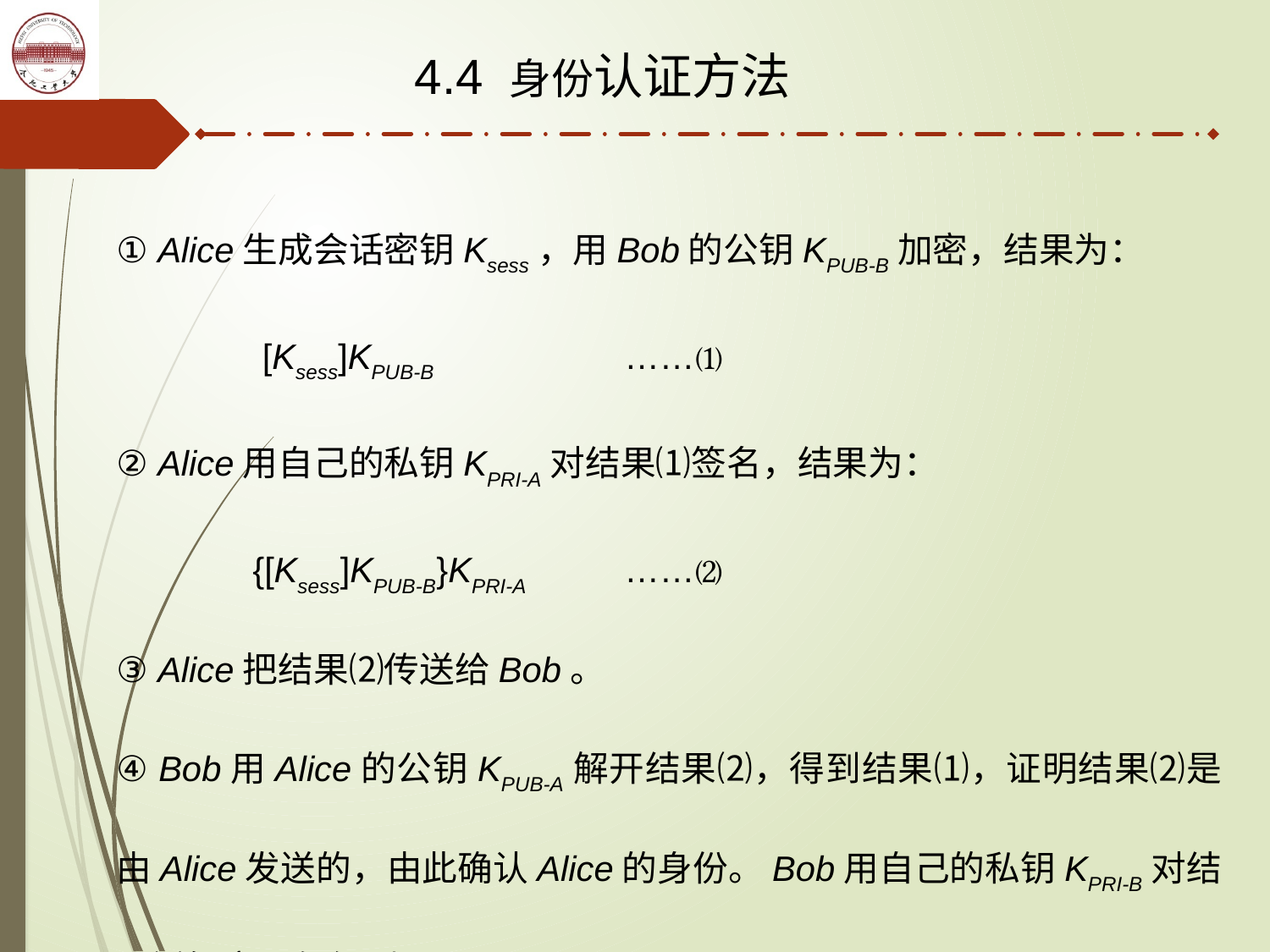

4.4 身份认证方法
① Alice生成会话密钥Ksess，用Bob的公钥KPUB-B加密，结果为：
               [Ksess]KPUB-B		……⑴
② Alice用自己的私钥KPRI-A对结果⑴签名，结果为：
              {[Ksess]KPUB-B}KPRI-A	……⑵
③ Alice把结果⑵传送给Bob。
④ Bob用Alice的公钥KPUB-A解开结果⑵，得到结果⑴，证明结果⑵是由Alice发送的，由此确认Alice的身份。Bob用自己的私钥KPRI-B对结果⑴解密，便得到Ksess。